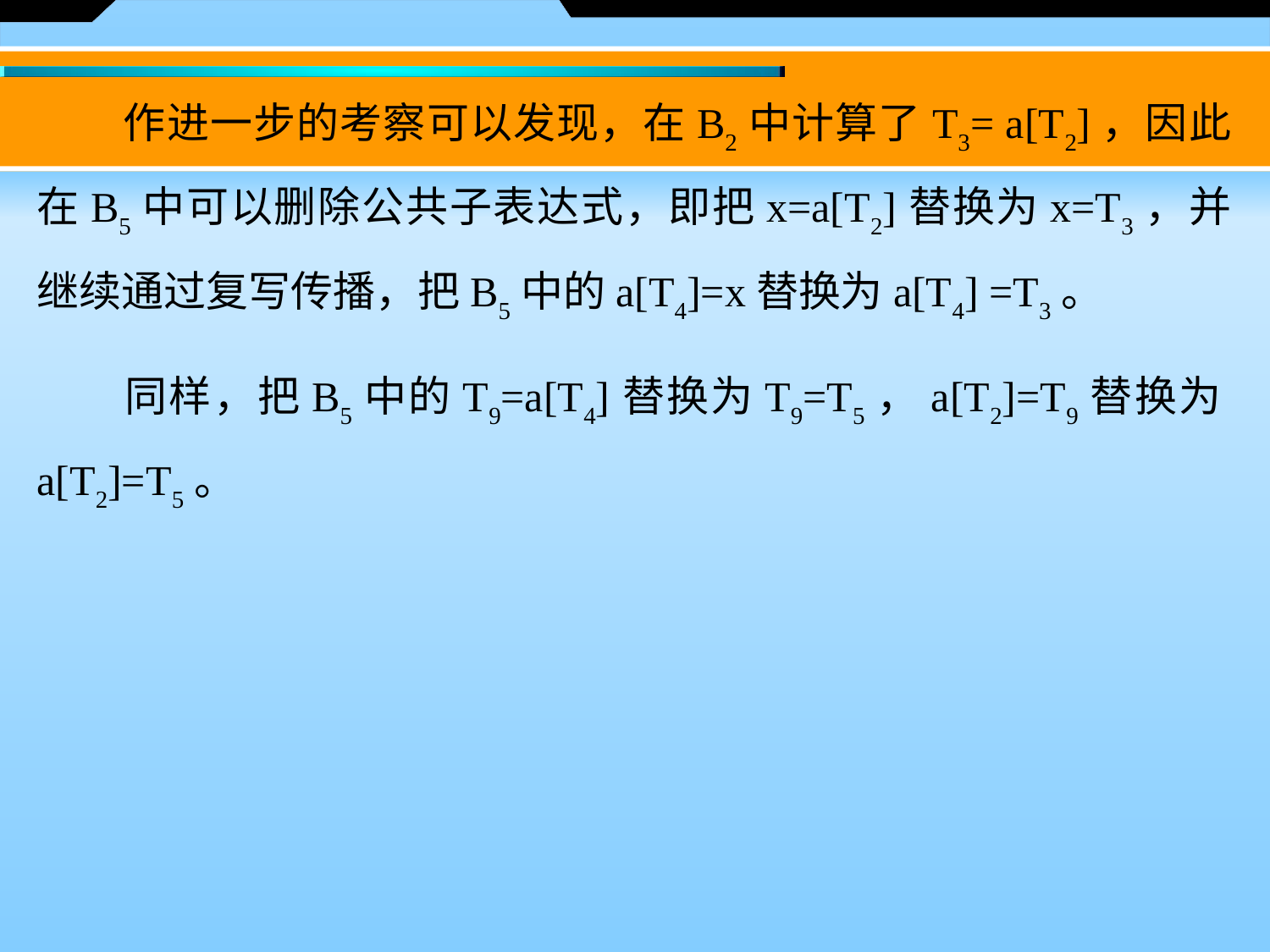

作进一步的考察可以发现，在B2中计算了T3= a[T2]，因此在B5中可以删除公共子表达式，即把x=a[T2]替换为x=T3，并继续通过复写传播，把B5中的a[T4]=x替换为a[T4] =T3。
　　同样，把B5中的T9=a[T4]替换为T9=T5，a[T2]=T9替换为a[T2]=T5。